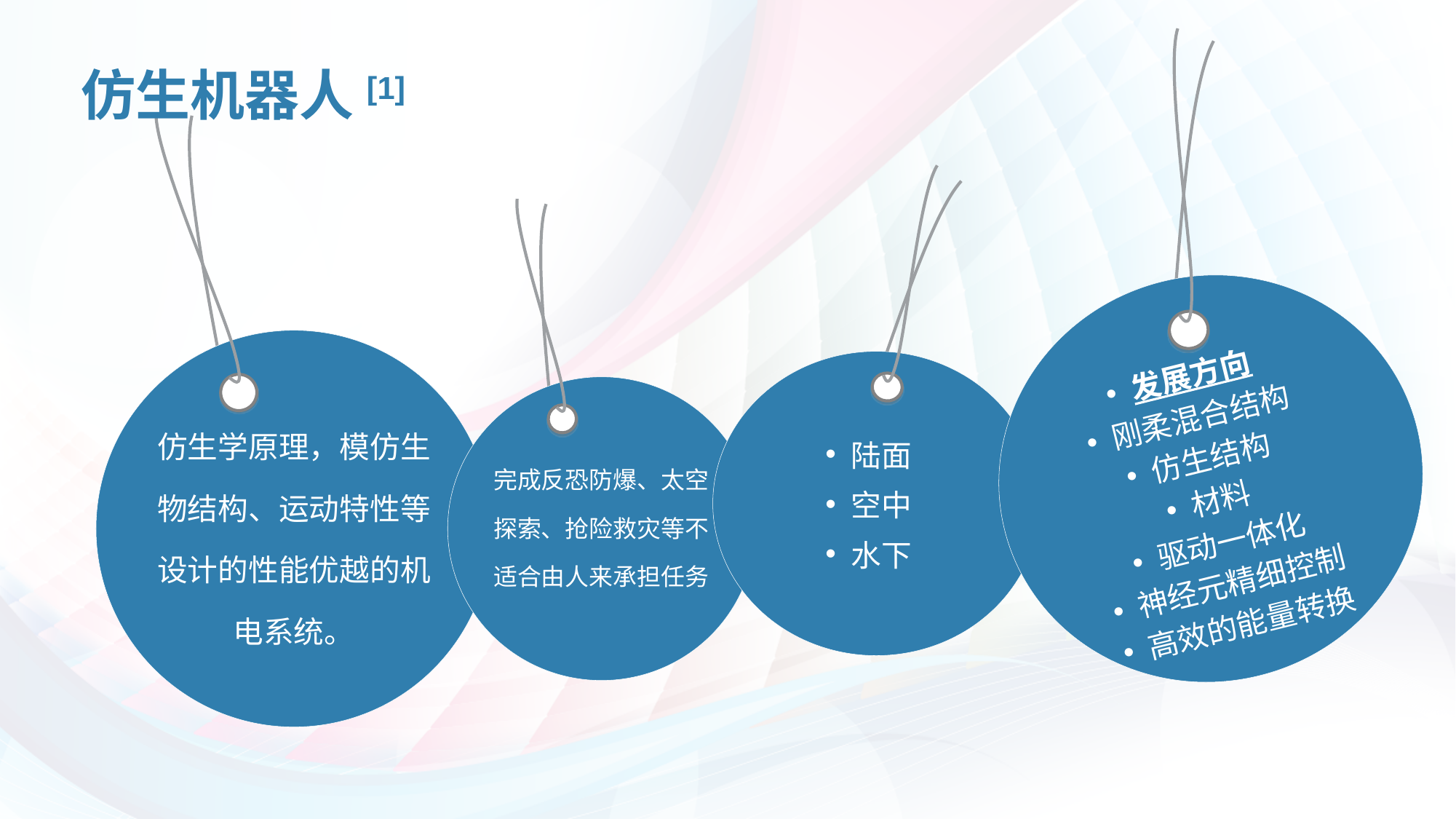

发展方向
刚柔混合结构
仿生结构
材料
驱动一体化
神经元精细控制
高效的能量转换

仿生机器人[1]

仿生学原理，模仿生物结构、运动特性等设计的性能优越的机电系统。

陆面
空中
水下

完成反恐防爆、太空探索、抢险救灾等不适合由人来承担任务